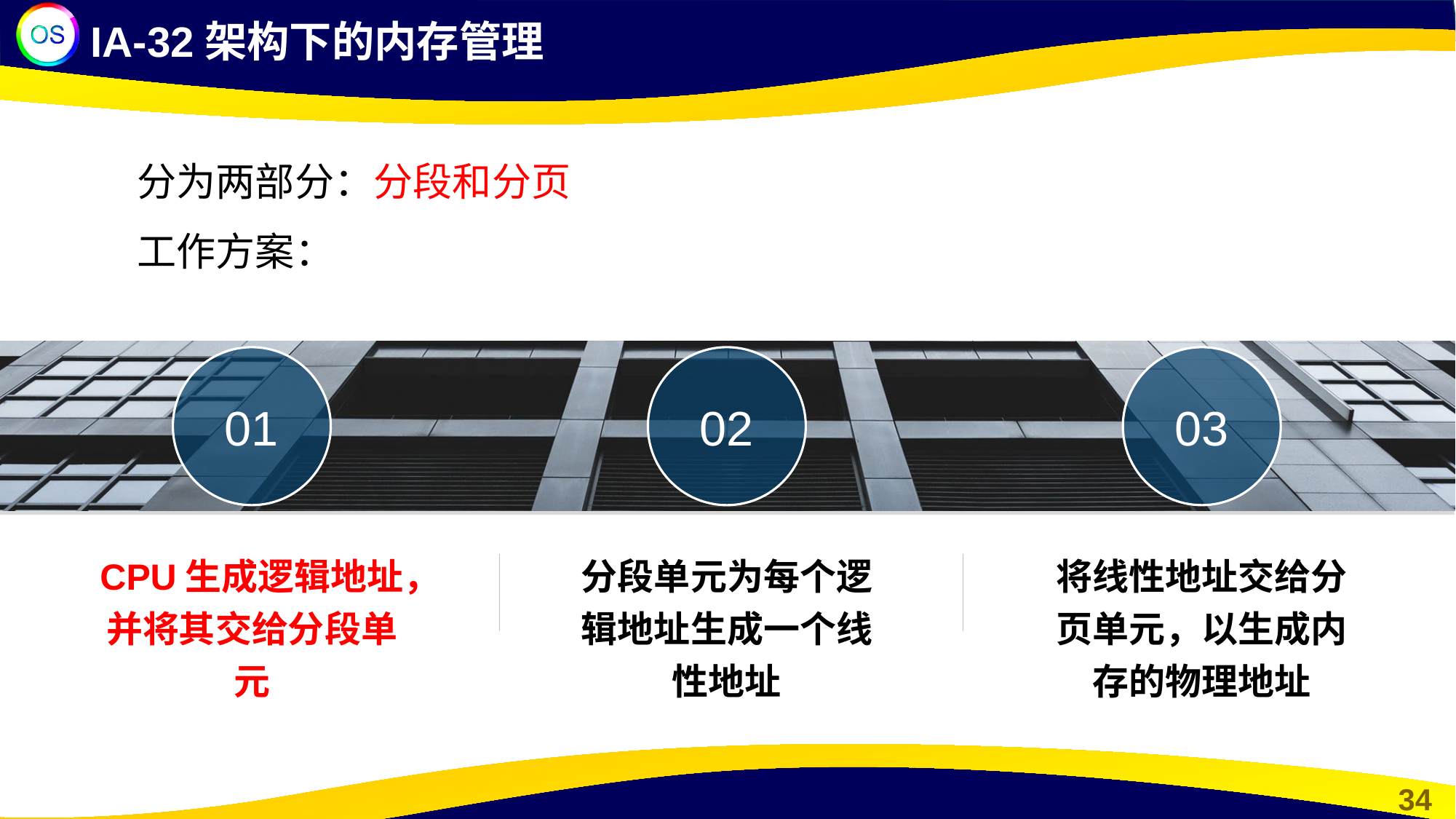

IA-32架构下的内存管理
分为两部分：分段和分页
工作方案：

01
CPU生成逻辑地址，并将其交给分段单元
02
分段单元为每个逻辑地址生成一个线性地址
03
将线性地址交给分页单元，以生成内存的物理地址